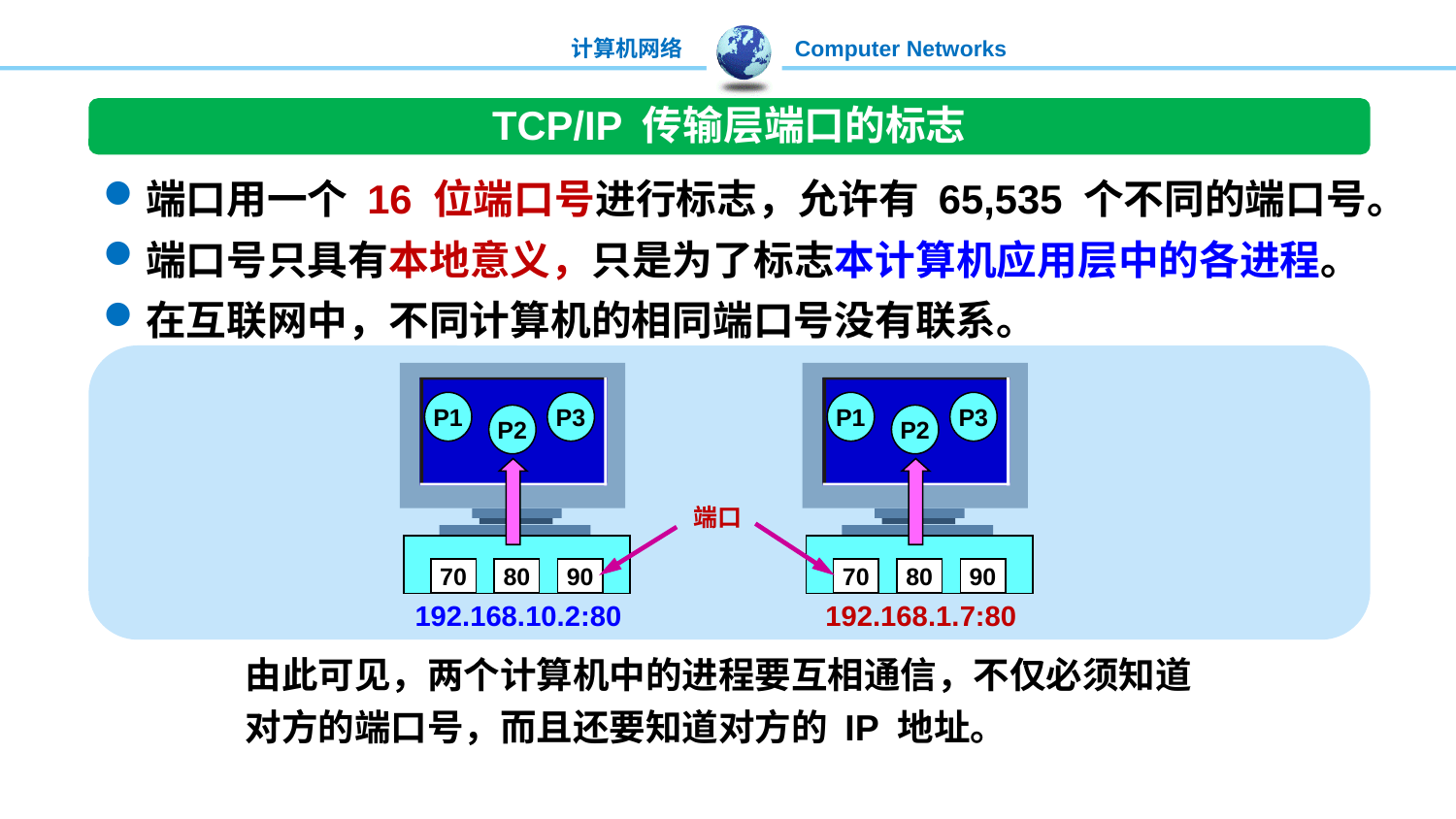

TCP/IP 传输层端口的标志

端口用一个 16 位端口号进行标志，允许有 65,535 个不同的端口号。
端口号只具有本地意义，只是为了标志本计算机应用层中的各进程。
在互联网中，不同计算机的相同端口号没有联系。

P1
P3
P2

70
80
90
192.168.10.2:80

P1
P3
P2

70
80
90
192.168.1.7:80
端口

由此可见，两个计算机中的进程要互相通信，不仅必须知道对方的端口号，而且还要知道对方的 IP 地址。